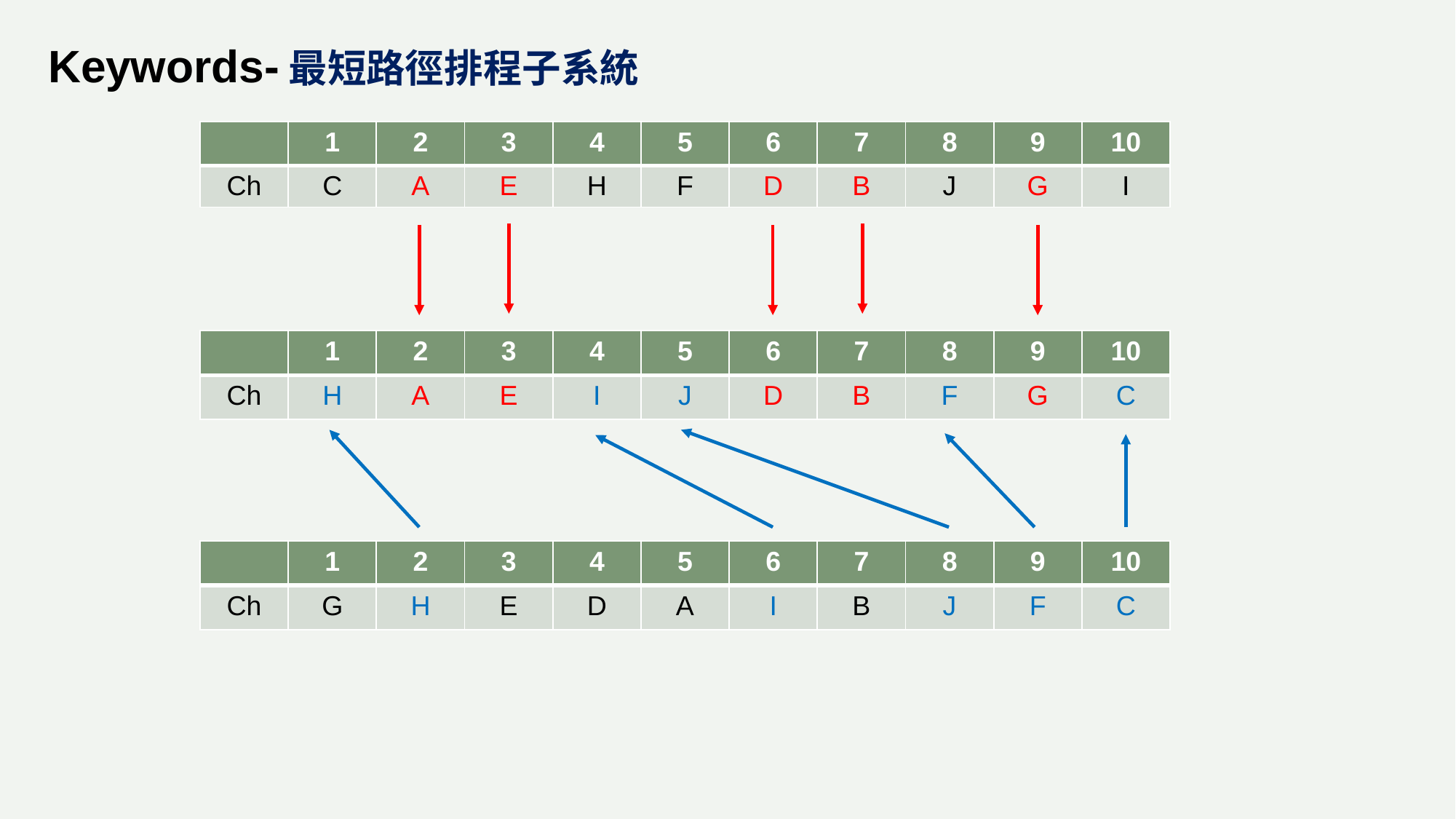

# Keywords-最短路徑排程子系統
|  | 1 | 2 | 3 | 4 | 5 | 6 | 7 | 8 | 9 | 10 |
| --- | --- | --- | --- | --- | --- | --- | --- | --- | --- | --- |
| Ch | C | A | E | H | F | D | B | J | G | I |
|  | 1 | 2 | 3 | 4 | 5 | 6 | 7 | 8 | 9 | 10 |
| --- | --- | --- | --- | --- | --- | --- | --- | --- | --- | --- |
| Ch | H | A | E | I | J | D | B | F | G | C |
|  | 1 | 2 | 3 | 4 | 5 | 6 | 7 | 8 | 9 | 10 |
| --- | --- | --- | --- | --- | --- | --- | --- | --- | --- | --- |
| Ch | G | H | E | D | A | I | B | J | F | C |